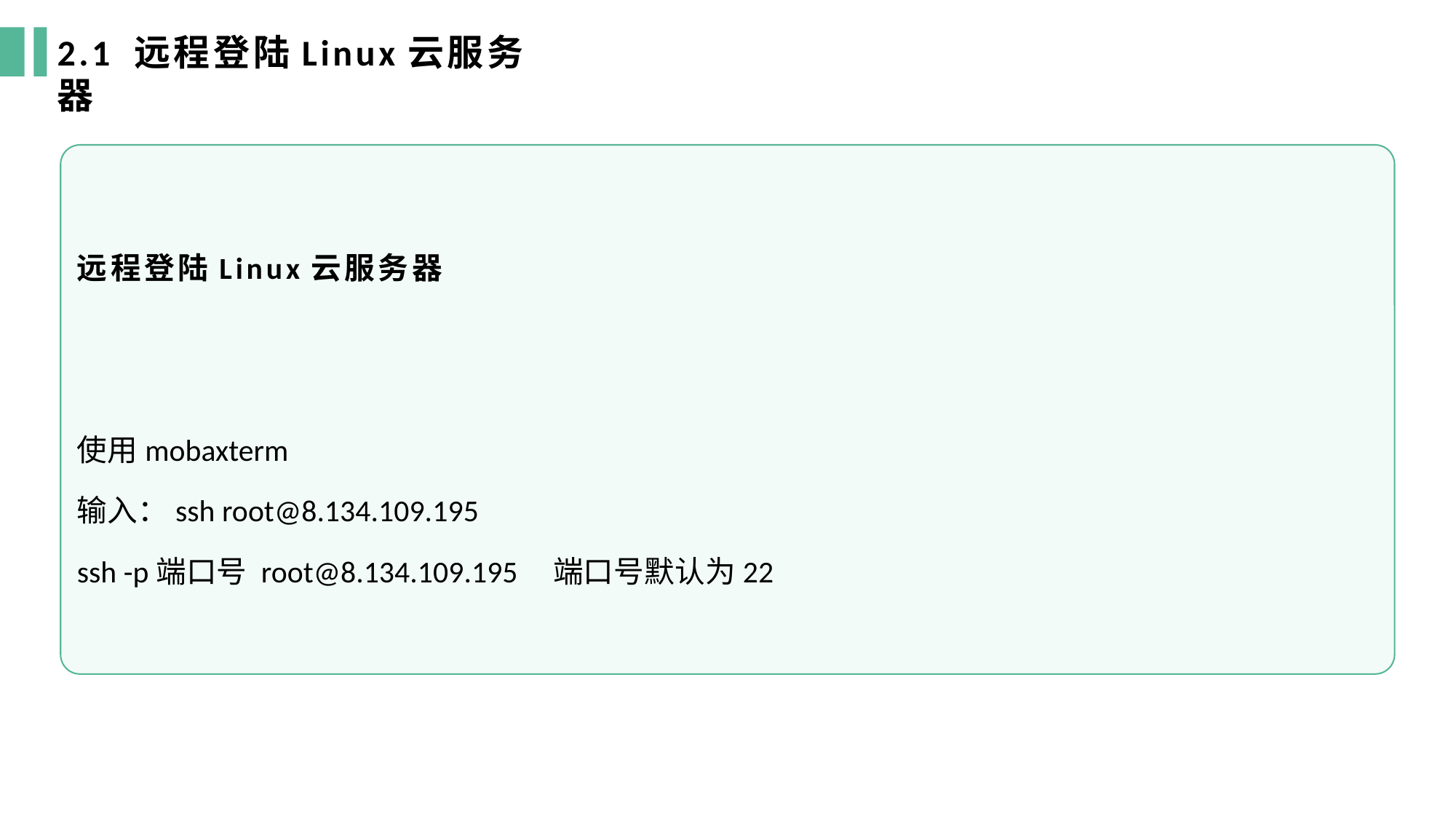

2.1 远程登陆Linux云服务器
远程登陆Linux云服务器

使用mobaxterm
输入：ssh root@8.134.109.195
ssh -p端口号 root@8.134.109.195    端口号默认为22